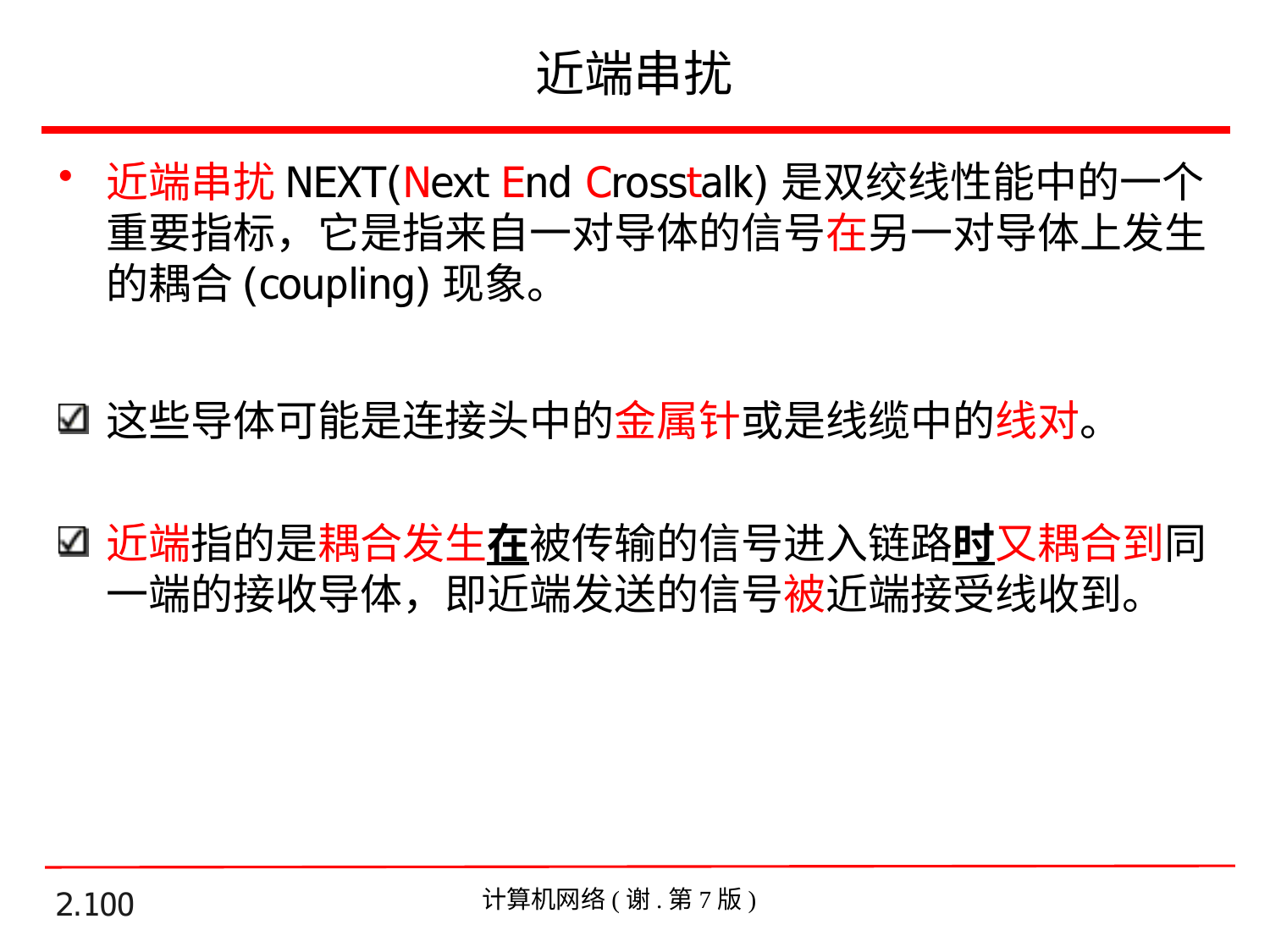

# 近端串扰
近端串扰NEXT(Next End Crosstalk)是双绞线性能中的一个重要指标，它是指来自一对导体的信号在另一对导体上发生的耦合(coupling)现象。

这些导体可能是连接头中的金属针或是线缆中的线对。

近端指的是耦合发生在被传输的信号进入链路时又耦合到同一端的接收导体，即近端发送的信号被近端接受线收到。